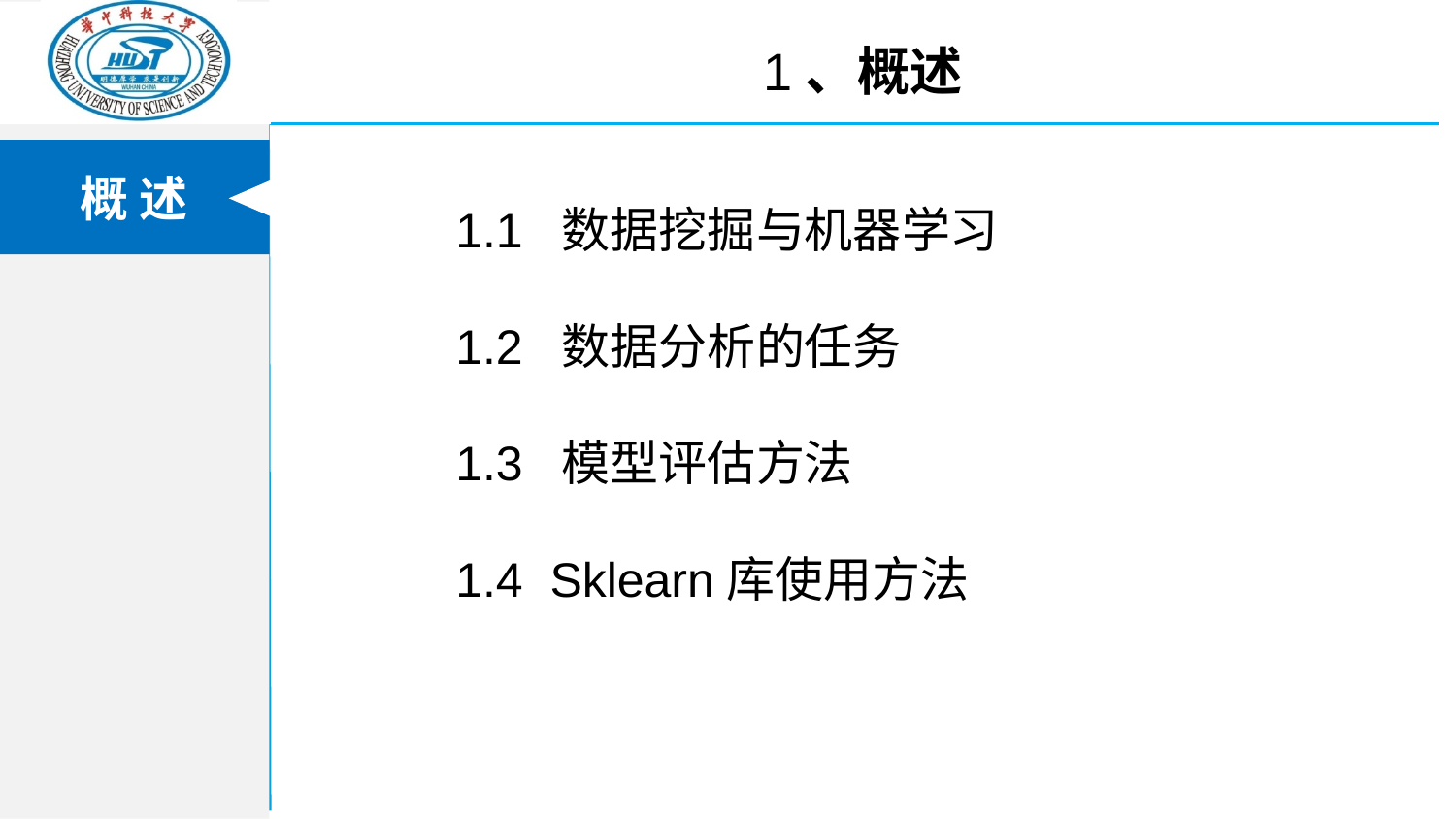

1、概述
1.1  数据挖掘与机器学习
1.2  数据分析的任务
1.3  模型评估方法
1.4  Sklearn库使用方法